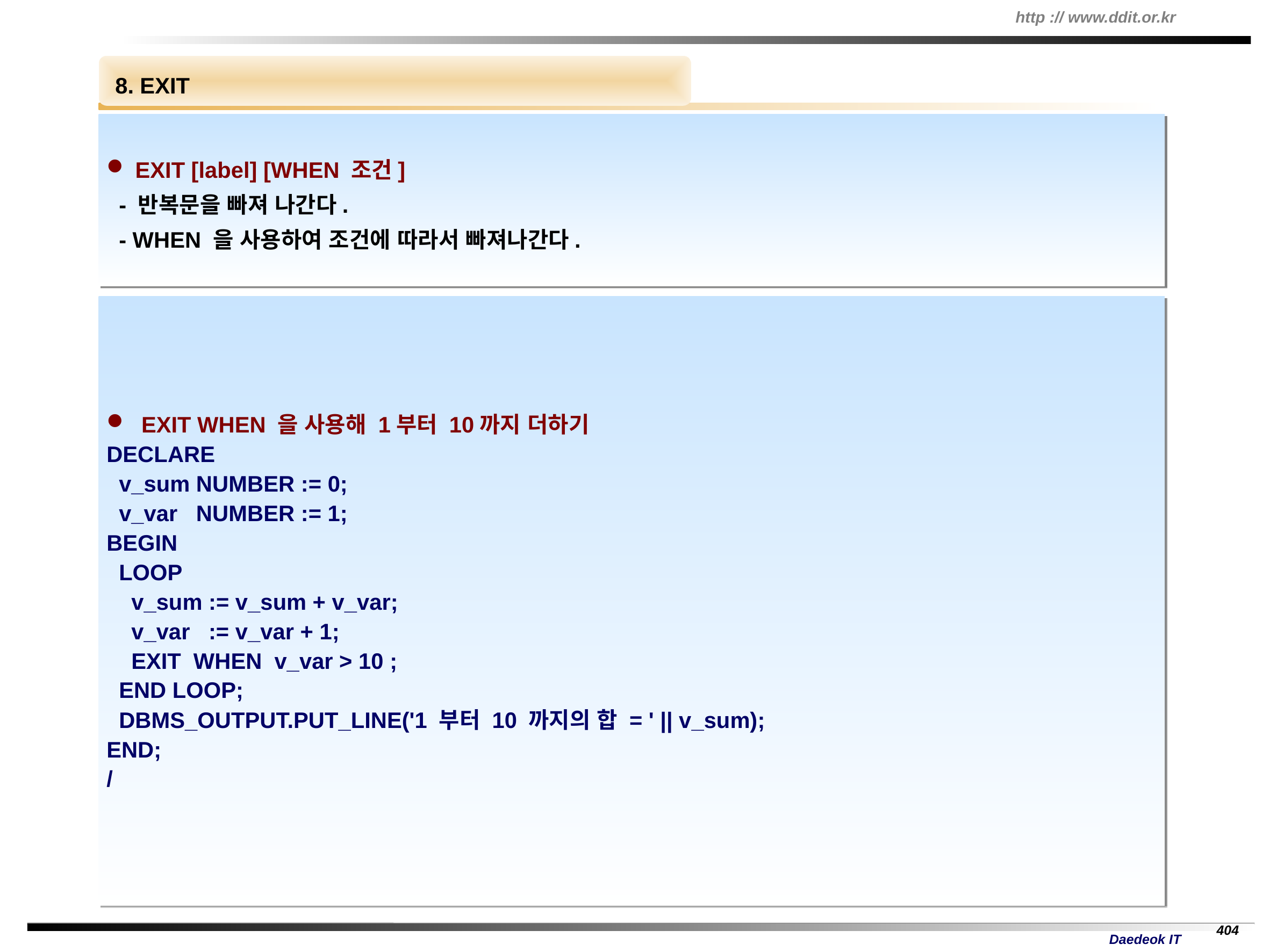

8. EXIT

 EXIT [label] [WHEN 조건]
  - 반복문을 빠져 나간다.
  - WHEN 을 사용하여 조건에 따라서 빠져나간다.
  EXIT WHEN 을 사용해 1부터 10까지 더하기
DECLARE
  v_sum NUMBER := 0;
  v_var   NUMBER := 1;
BEGIN
  LOOP
    v_sum := v_sum + v_var;
    v_var   := v_var + 1;
    EXIT  WHEN  v_var > 10 ;
  END LOOP;
  DBMS_OUTPUT.PUT_LINE('1 부터 10 까지의 합 = ' || v_sum);
END;
/